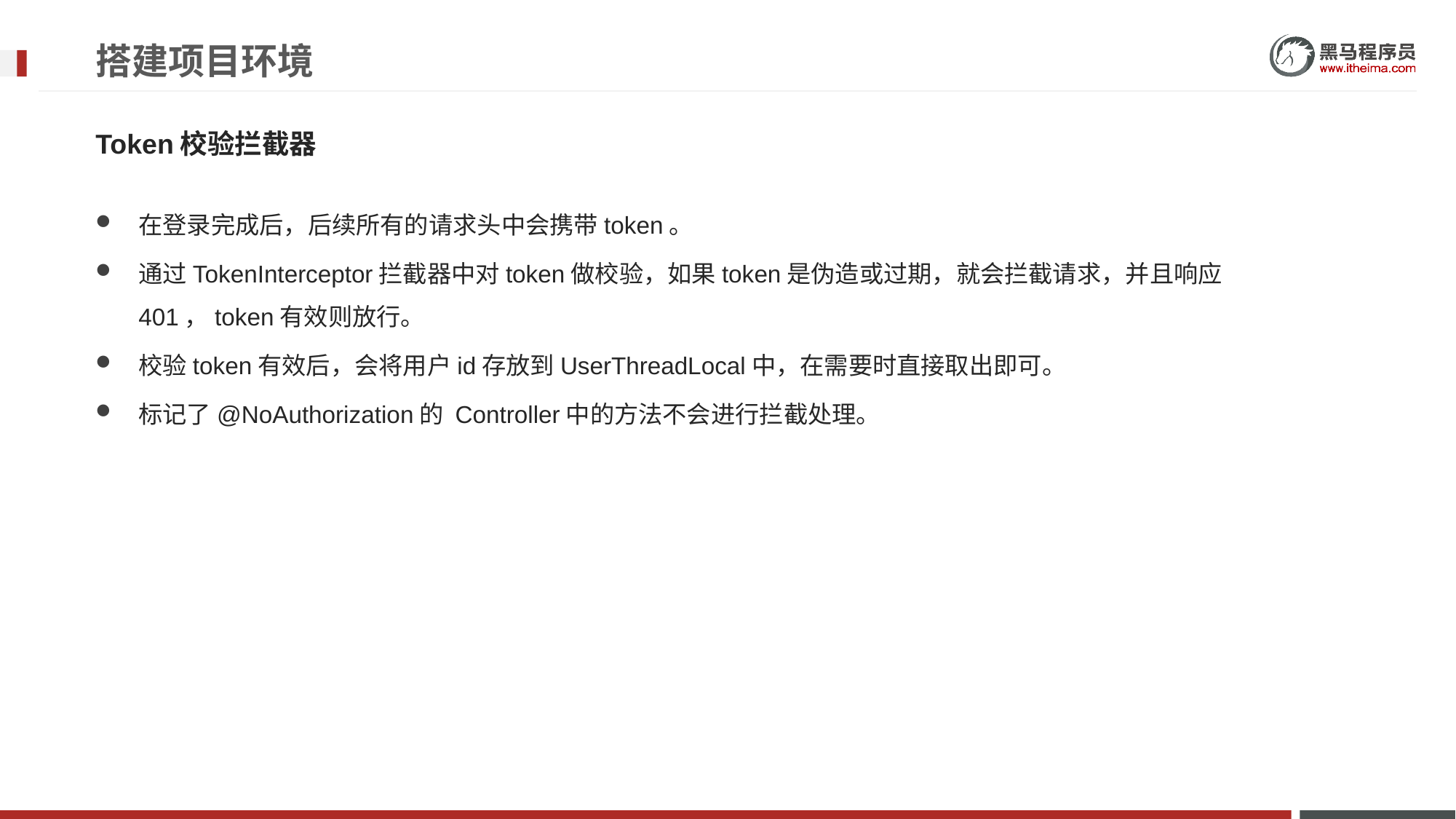

# 搭建项目环境
Token校验拦截器
在登录完成后，后续所有的请求头中会携带token。
通过TokenInterceptor拦截器中对token做校验，如果token是伪造或过期，就会拦截请求，并且响应401，token有效则放行。
校验token有效后，会将用户id存放到UserThreadLocal中，在需要时直接取出即可。
标记了@NoAuthorization的 Controller中的方法不会进行拦截处理。